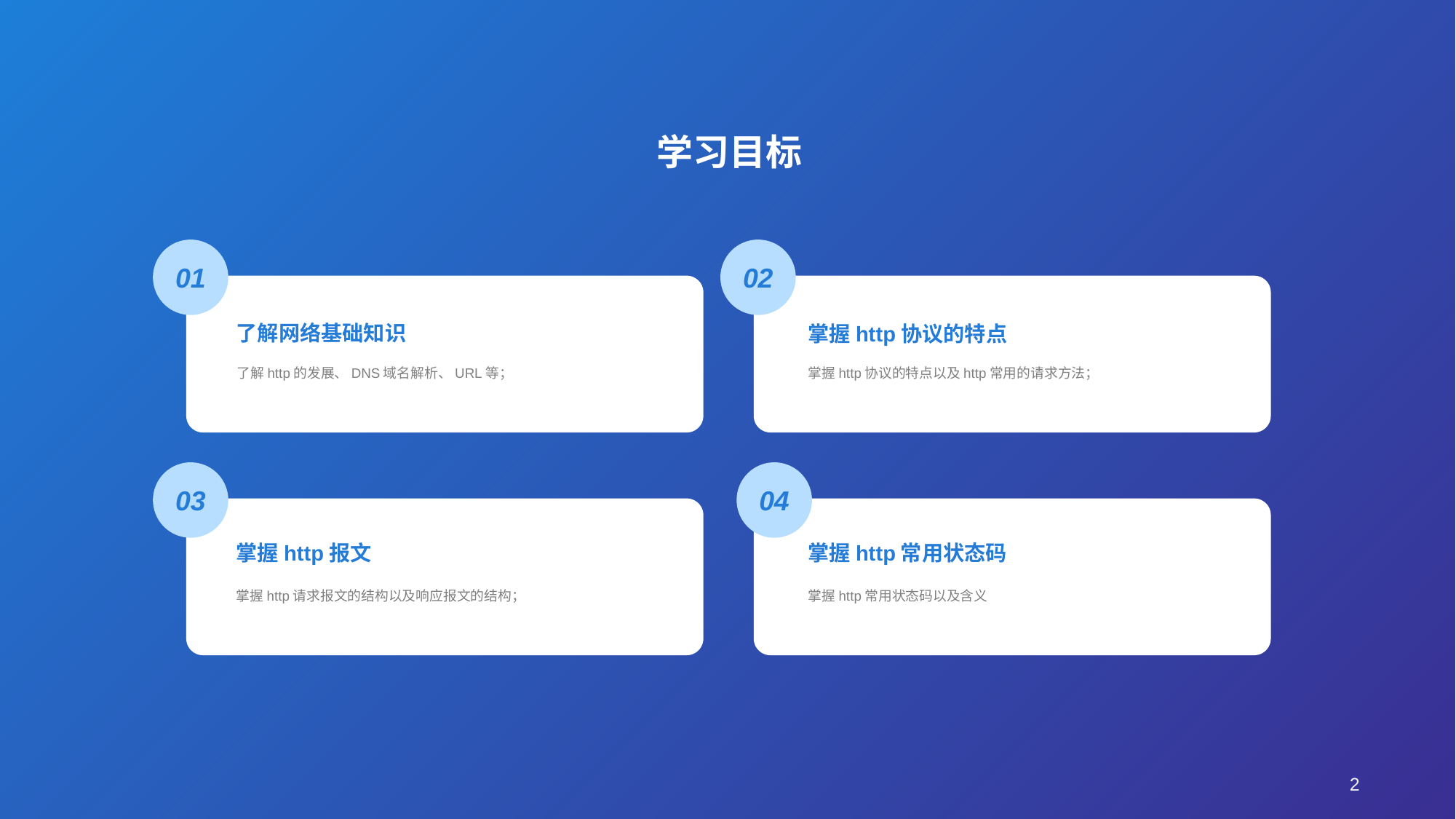

学习目标
01
02

了解网络基础知识
掌握http协议的特点
了解http的发展、DNS域名解析、URL等；
掌握http协议的特点以及http常用的请求方法；
03
04

掌握http报文
掌握http常用状态码
掌握http请求报文的结构以及响应报文的结构；
掌握http常用状态码以及含义
2